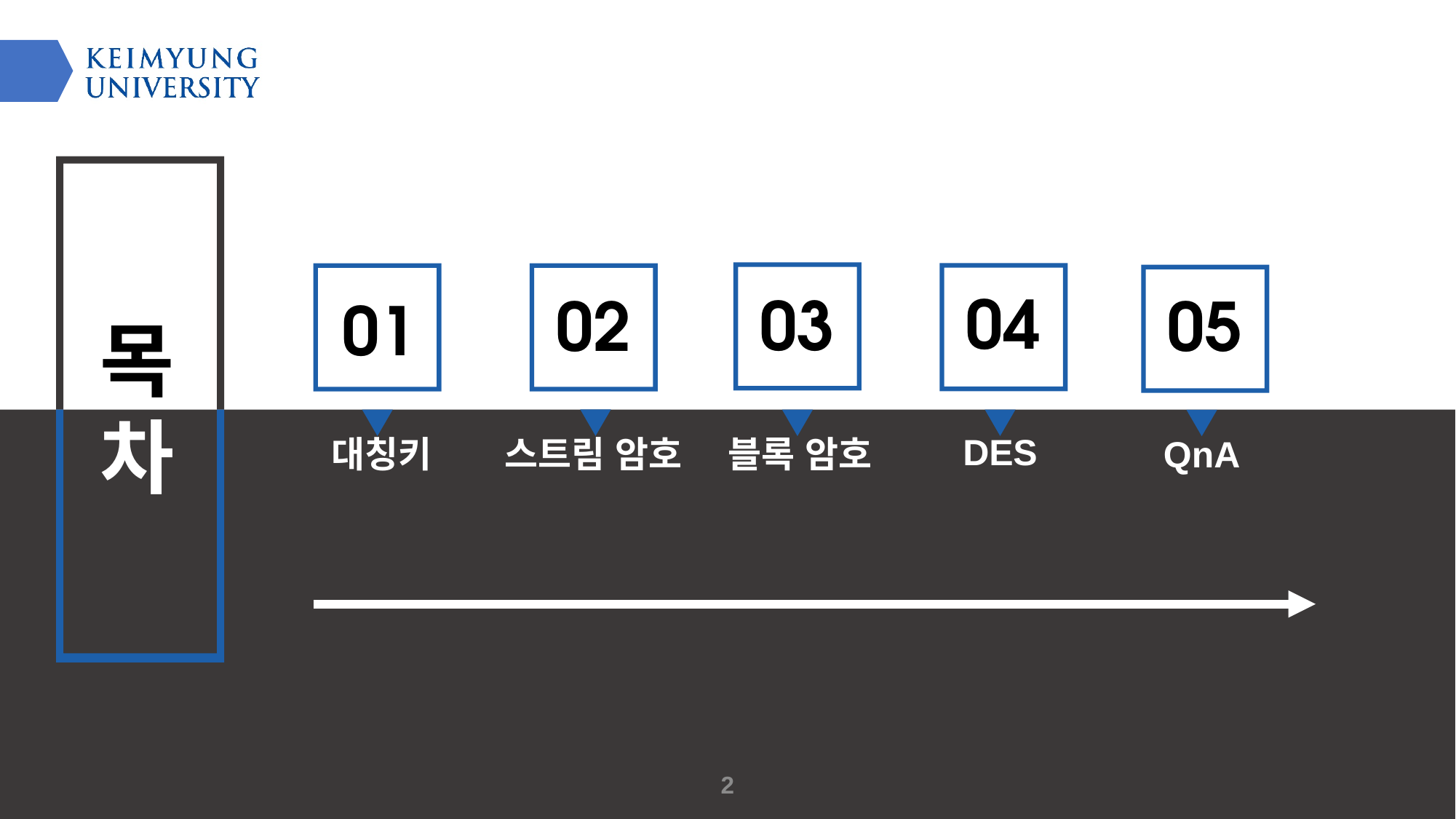

목
차

03

블록 암호

04

DES

01

대칭키

02

스트림 암호

05

QnA

2